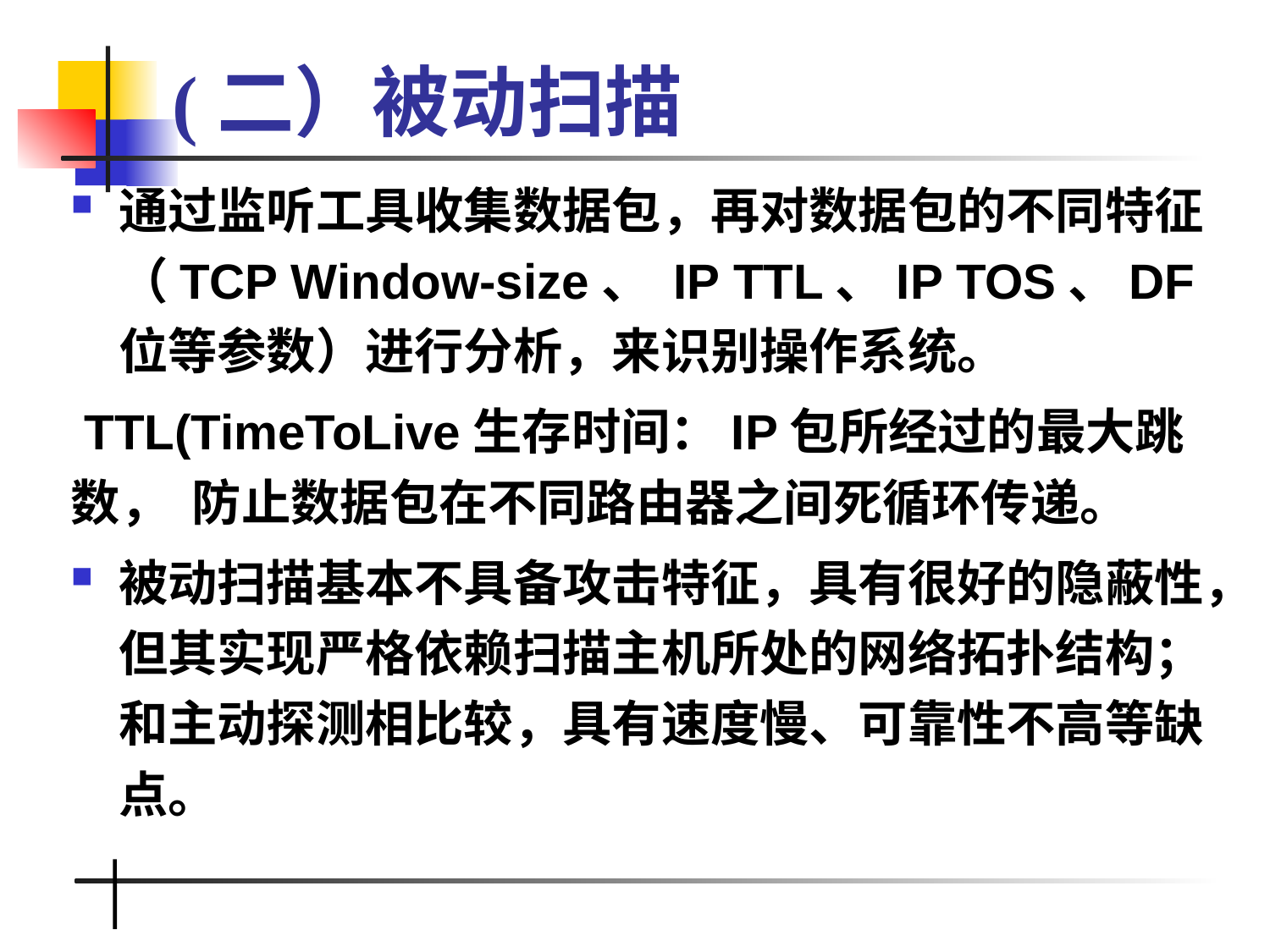

# (二）被动扫描
通过监听工具收集数据包，再对数据包的不同特征（TCP Window-size、 IP TTL、IP TOS、DF位等参数）进行分析，来识别操作系统。
 TTL(TimeToLive生存时间：IP包所经过的最大跳数，  防止数据包在不同路由器之间死循环传递。
被动扫描基本不具备攻击特征，具有很好的隐蔽性，但其实现严格依赖扫描主机所处的网络拓扑结构；和主动探测相比较，具有速度慢、可靠性不高等缺点。